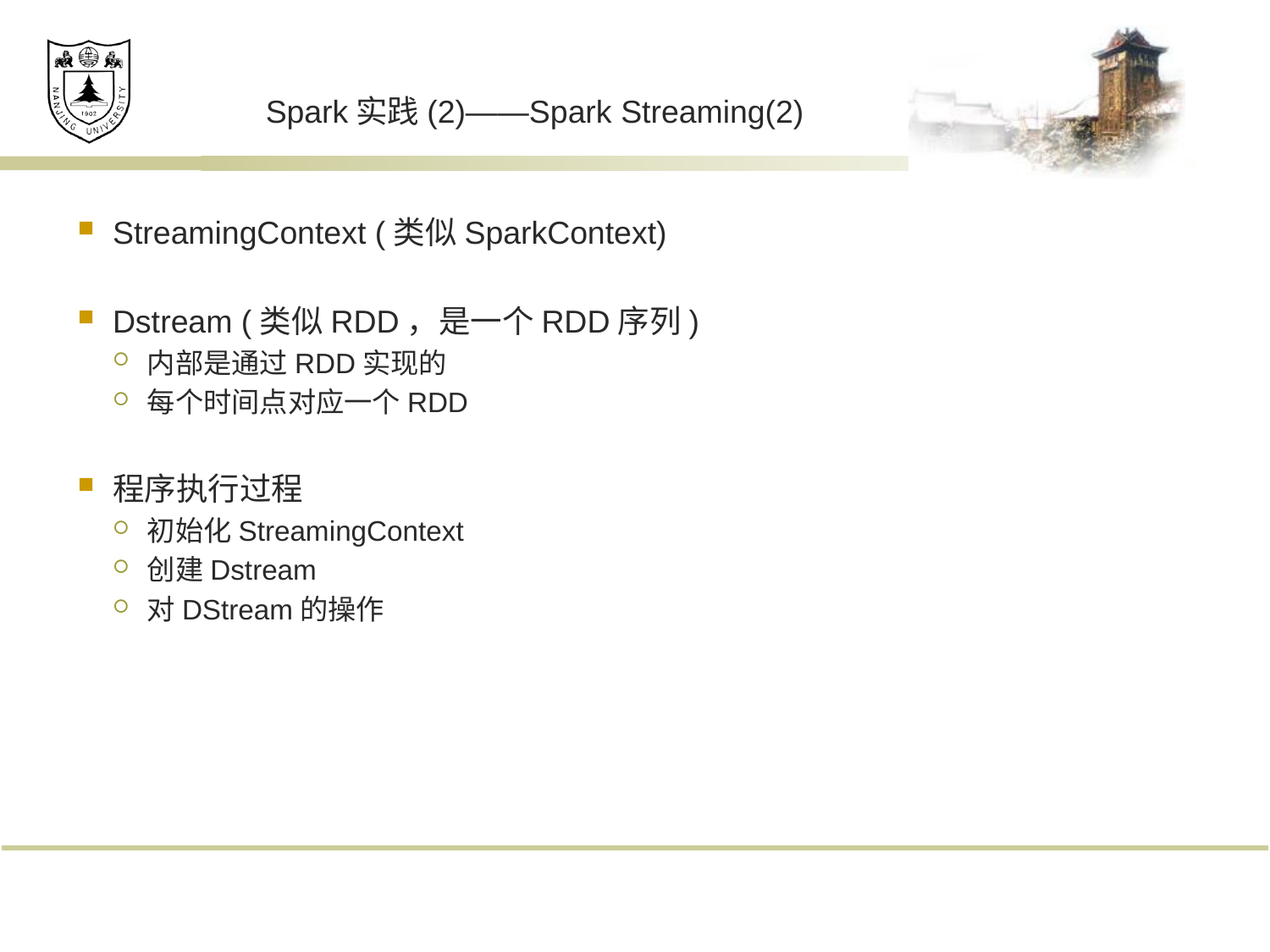

# Spark实践(2)——Spark Streaming(2)
StreamingContext (类似SparkContext)

Dstream (类似RDD，是一个RDD序列)
内部是通过RDD实现的
每个时间点对应一个RDD

程序执行过程
初始化StreamingContext
创建Dstream
对DStream的操作